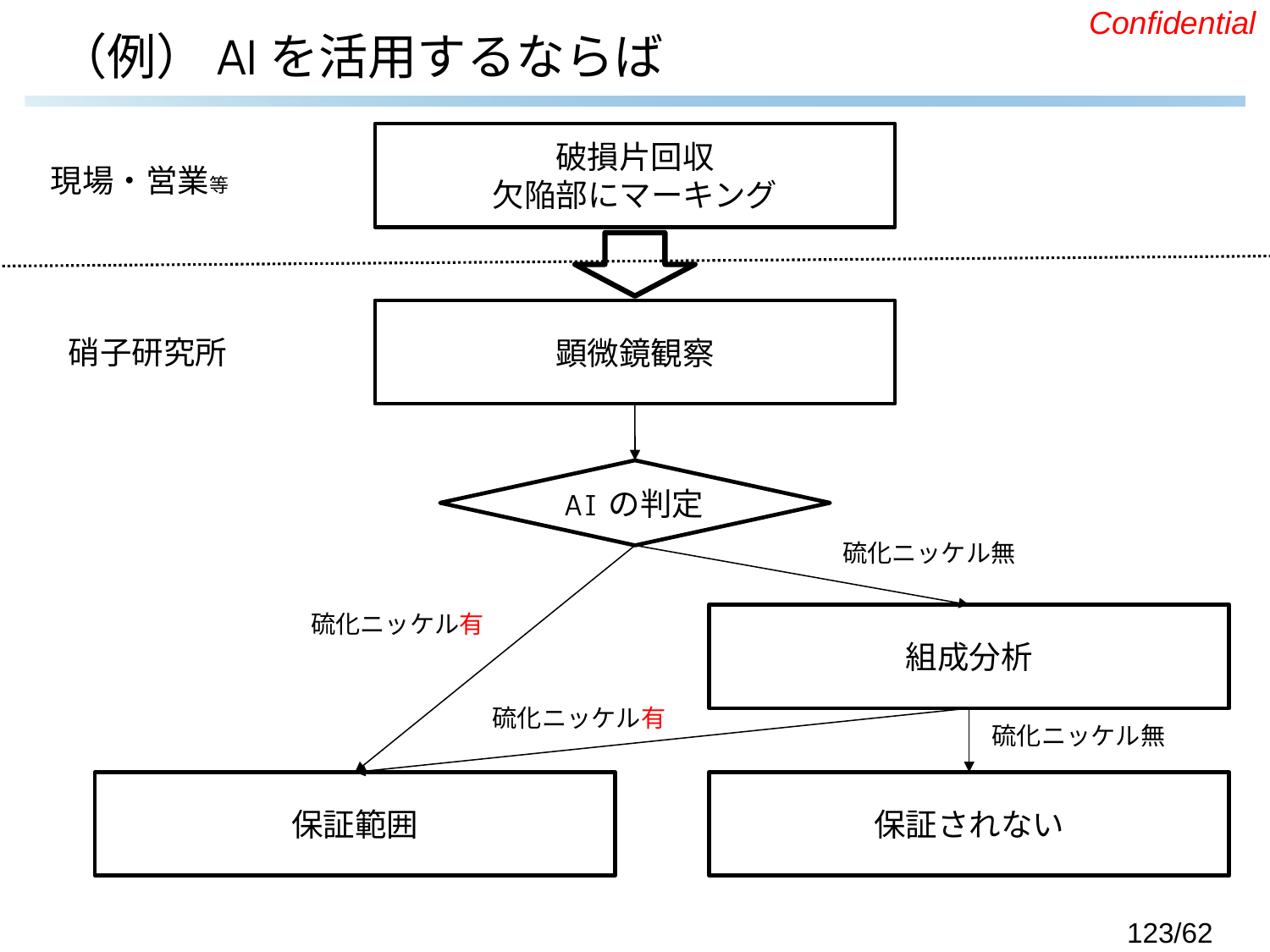

# （例）AIを活用するならば
破損片回収
欠陥部にマーキング
現場・営業等

顕微鏡観察
硝子研究所
AIの判定
硫化ニッケル無
硫化ニッケル有
組成分析
硫化ニッケル有
硫化ニッケル無
保証範囲
保証されない